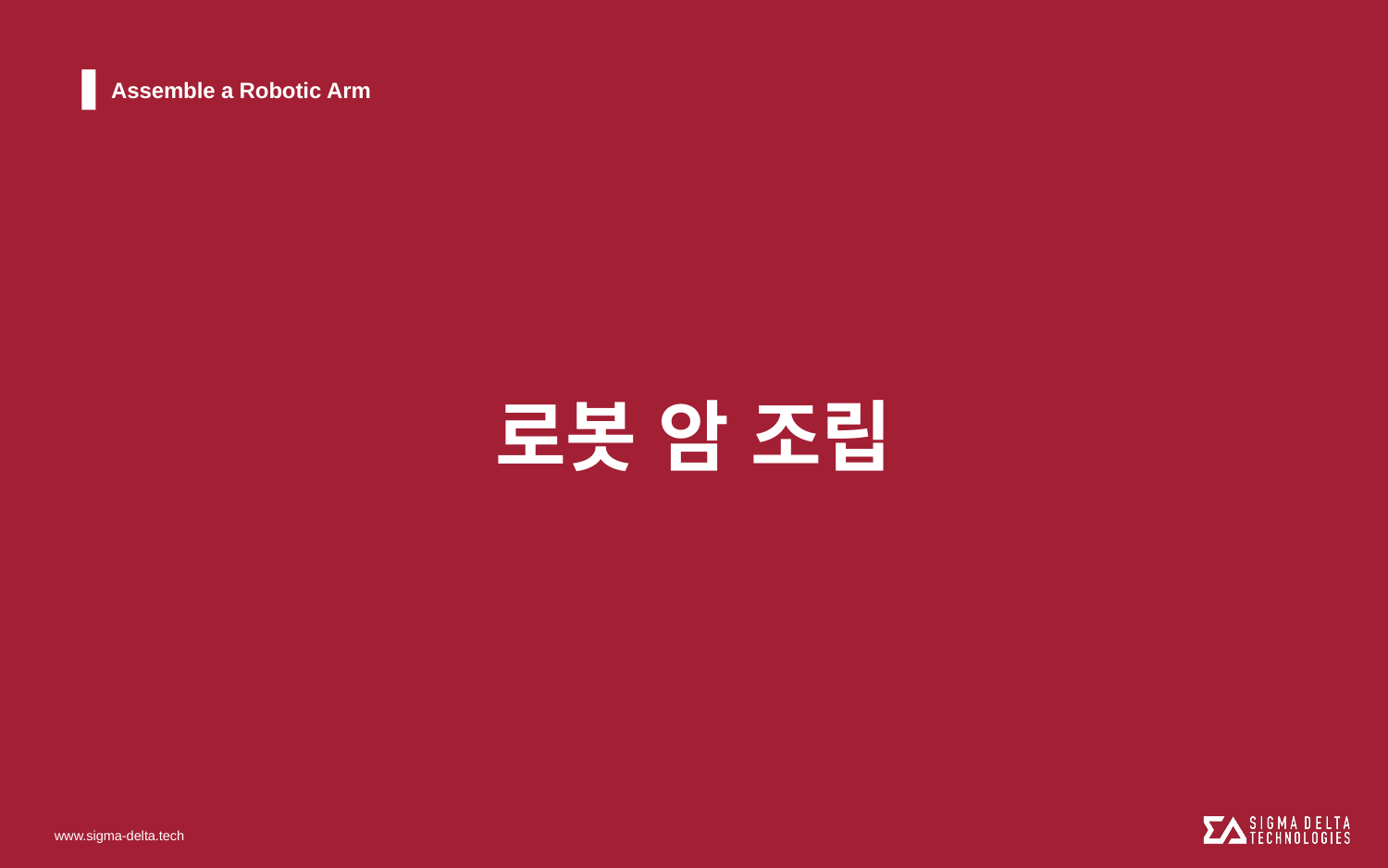

# Assemble a Robotic Arm
로봇 암 조립